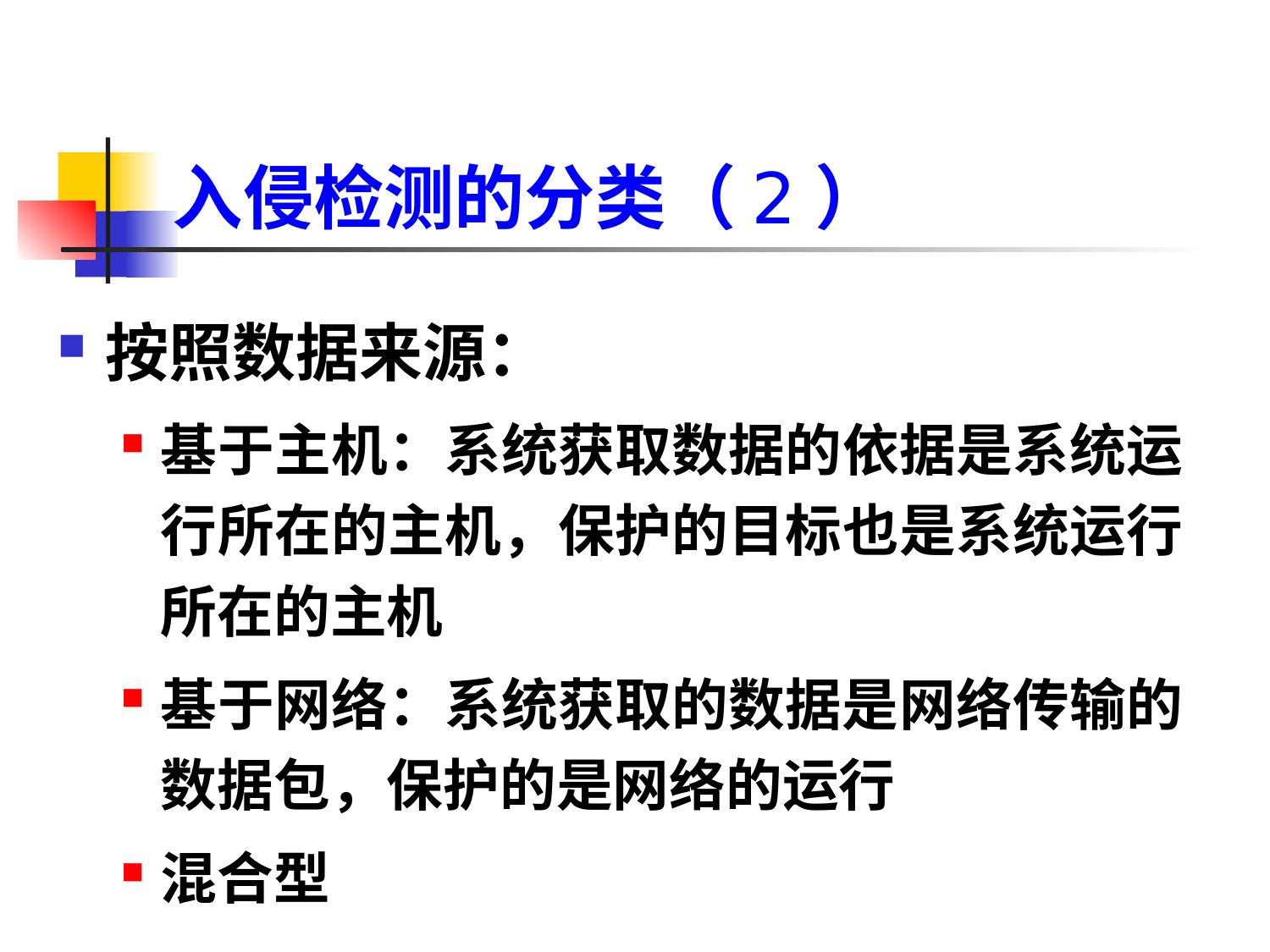

# 入侵检测的分类（2）
按照数据来源：
基于主机：系统获取数据的依据是系统运行所在的主机，保护的目标也是系统运行所在的主机
基于网络：系统获取的数据是网络传输的数据包，保护的是网络的运行
混合型